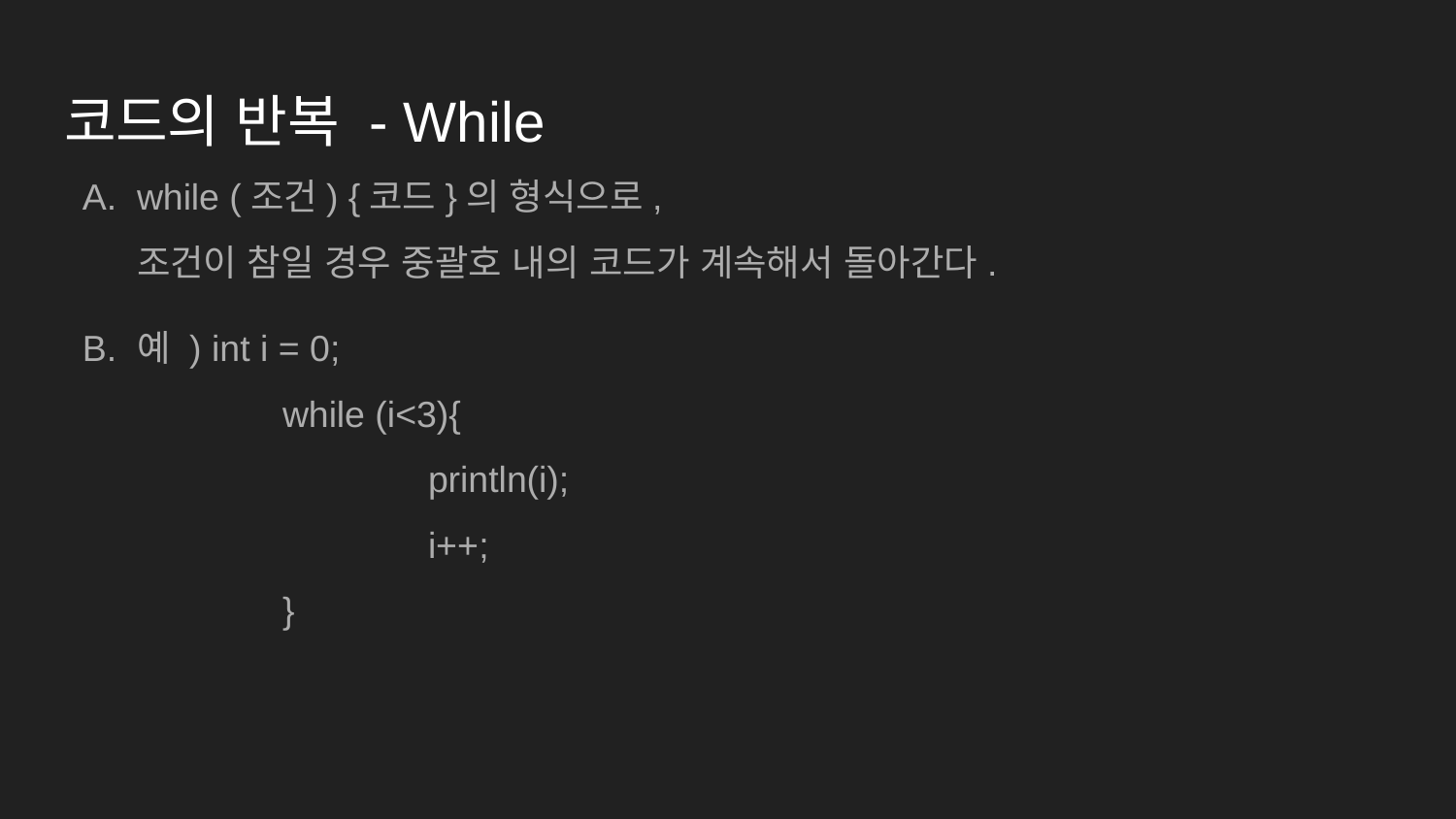

# 코드의 반복 - While
while (조건) {코드}의 형식으로,
조건이 참일 경우 중괄호 내의 코드가 계속해서 돌아간다.
예 ) int i = 0;
 	while (i<3){
		println(i);
		i++;
	}